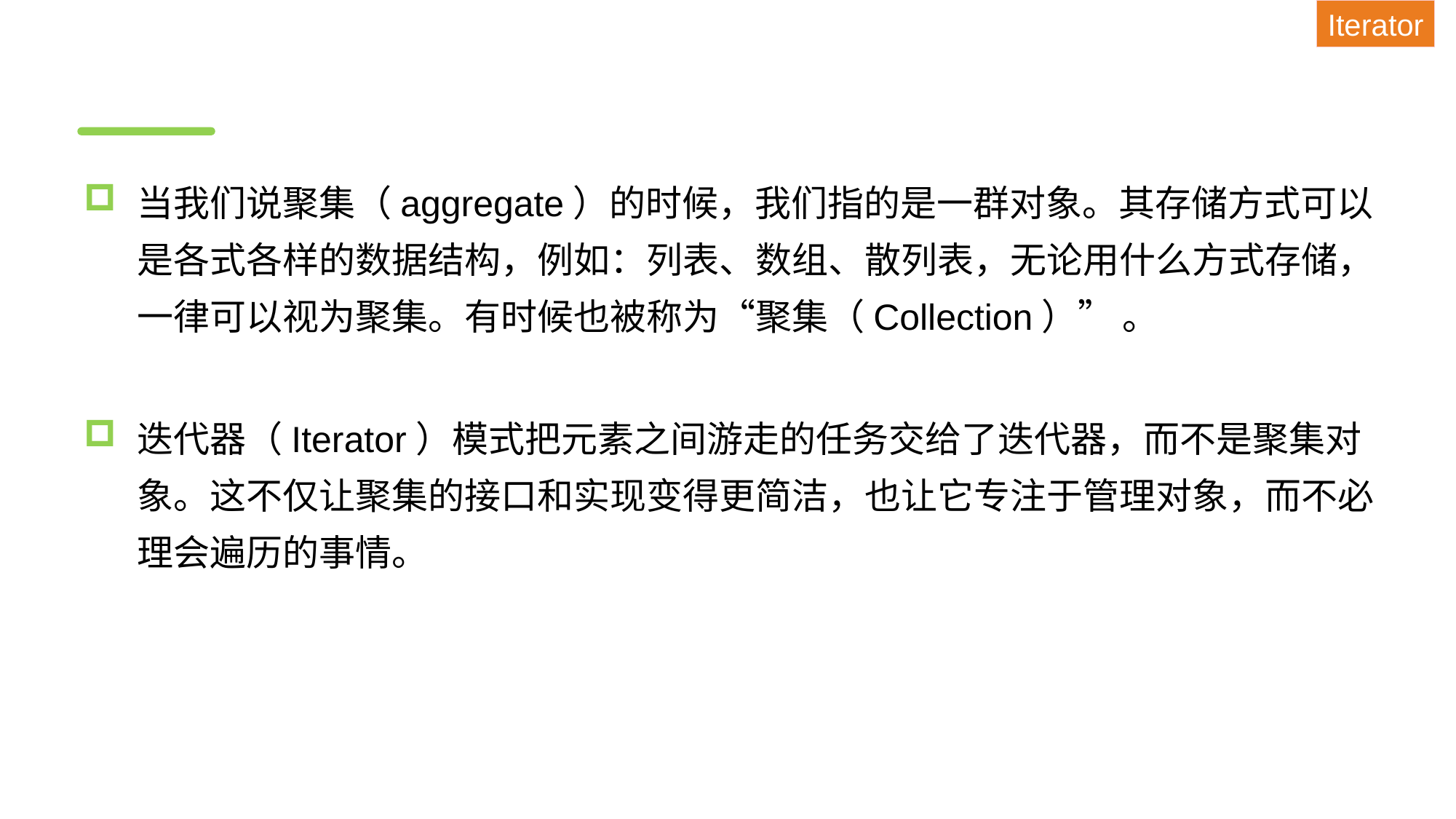

Iterator
#
当我们说聚集（aggregate）的时候，我们指的是一群对象。其存储方式可以是各式各样的数据结构，例如：列表、数组、散列表，无论用什么方式存储，一律可以视为聚集。有时候也被称为“聚集（Collection）” 。

迭代器（Iterator）模式把元素之间游走的任务交给了迭代器，而不是聚集对象。这不仅让聚集的接口和实现变得更简洁，也让它专注于管理对象，而不必理会遍历的事情。
189